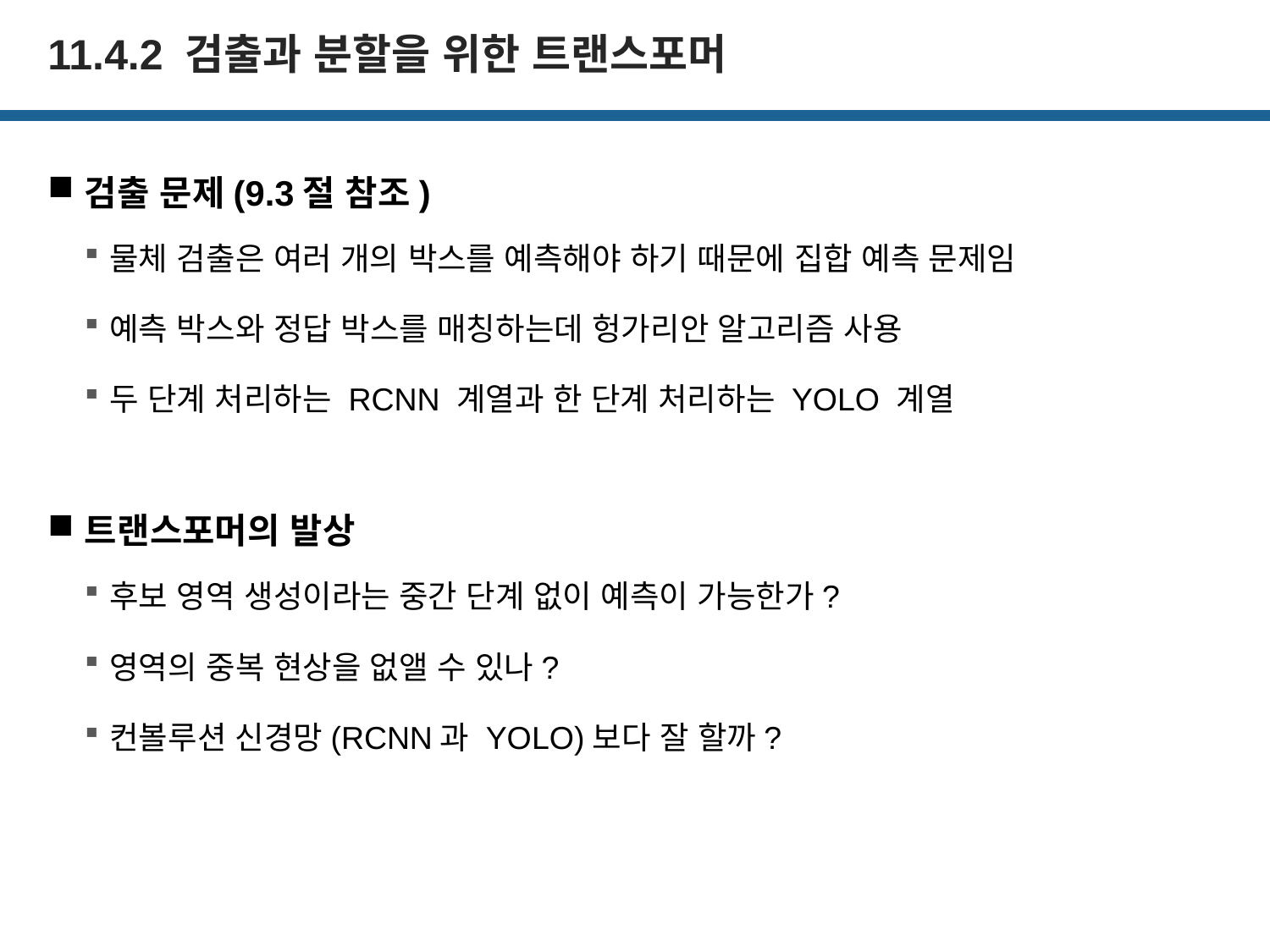

# 11.4.2 검출과 분할을 위한 트랜스포머
검출 문제(9.3절 참조)
물체 검출은 여러 개의 박스를 예측해야 하기 때문에 집합 예측 문제임
예측 박스와 정답 박스를 매칭하는데 헝가리안 알고리즘 사용
두 단계 처리하는 RCNN 계열과 한 단계 처리하는 YOLO 계열

트랜스포머의 발상
후보 영역 생성이라는 중간 단계 없이 예측이 가능한가?
영역의 중복 현상을 없앨 수 있나?
컨볼루션 신경망(RCNN과 YOLO)보다 잘 할까?